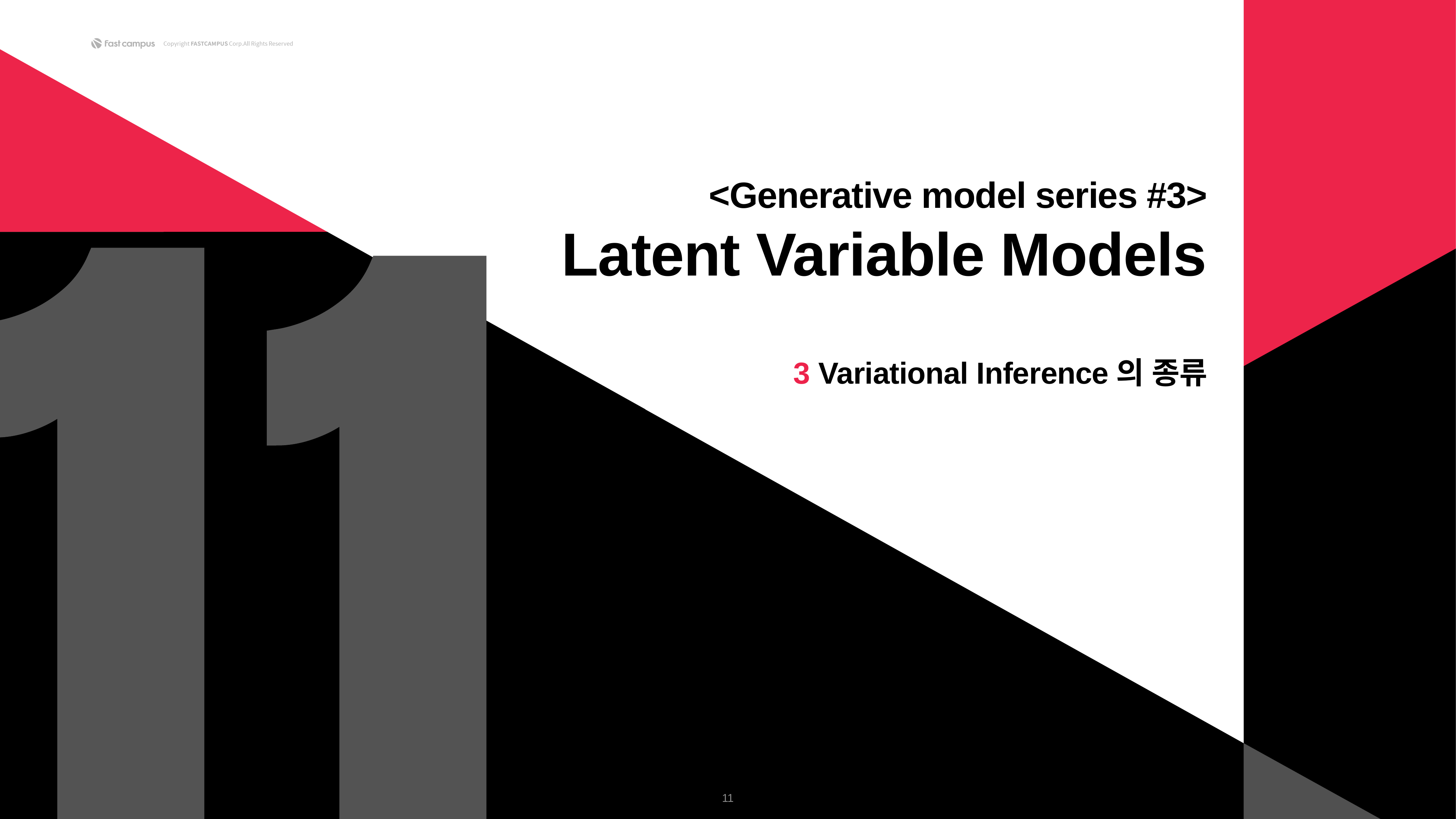

1
1
<Generative model series #3>
Latent Variable Models

3 Variational Inference의 종류

11